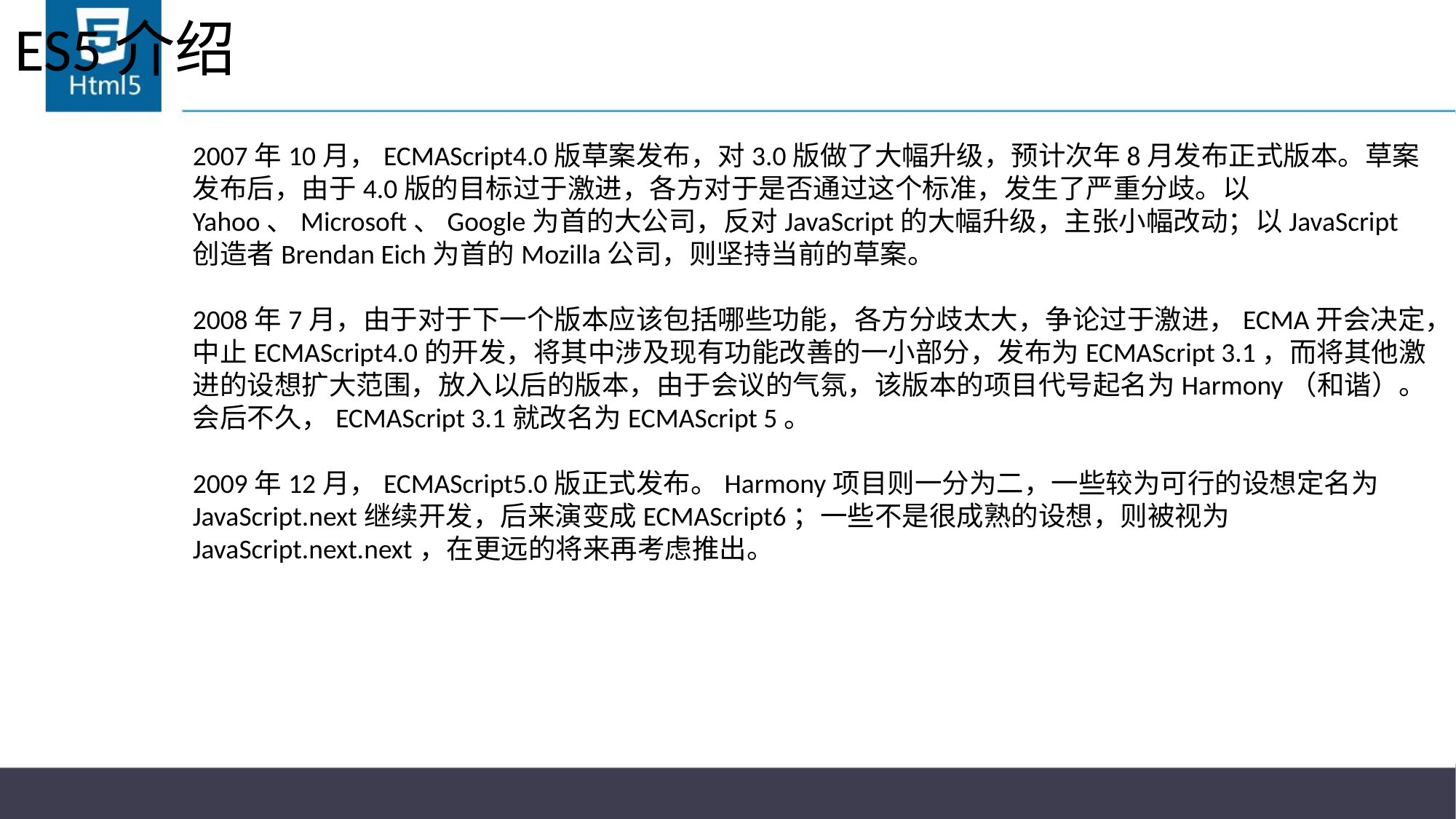

# ES5介绍
2007年10月，ECMAScript4.0版草案发布，对3.0版做了大幅升级，预计次年8月发布正式版本。草案发布后，由于4.0版的目标过于激进，各方对于是否通过这个标准，发生了严重分歧。以Yahoo、Microsoft、Google为首的大公司，反对JavaScript的大幅升级，主张小幅改动；以JavaScript创造者Brendan Eich为首的Mozilla公司，则坚持当前的草案。

2008年7月，由于对于下一个版本应该包括哪些功能，各方分歧太大，争论过于激进，ECMA开会决定，中止ECMAScript4.0的开发，将其中涉及现有功能改善的一小部分，发布为ECMAScript 3.1，而将其他激进的设想扩大范围，放入以后的版本，由于会议的气氛，该版本的项目代号起名为Harmony（和谐）。会后不久，ECMAScript 3.1就改名为ECMAScript 5。

2009年12月，ECMAScript5.0版正式发布。Harmony项目则一分为二，一些较为可行的设想定名为JavaScript.next继续开发，后来演变成ECMAScript6；一些不是很成熟的设想，则被视为JavaScript.next.next，在更远的将来再考虑推出。